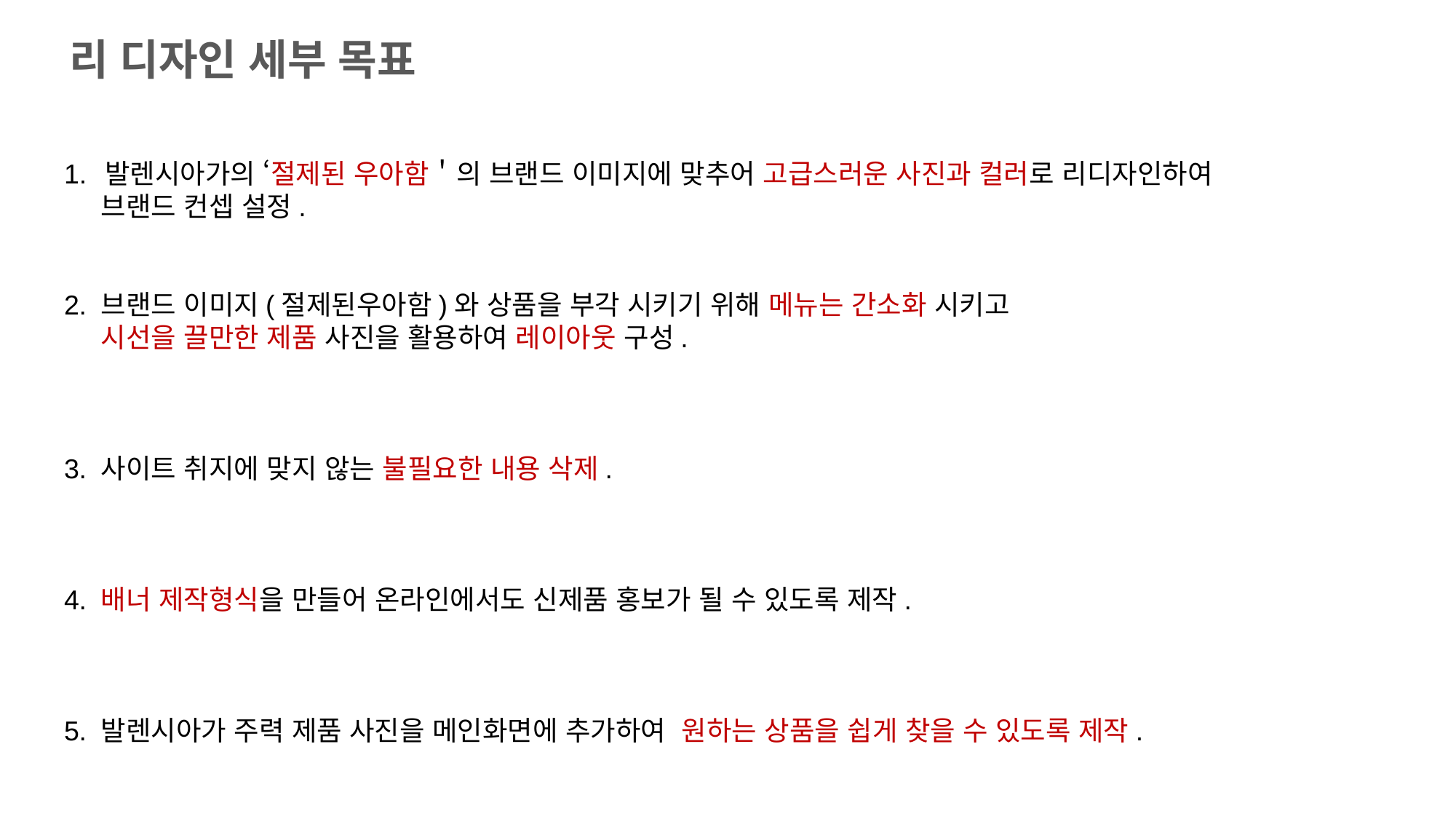

리 디자인 세부 목표

발렌시아가의 ‘절제된 우아함＇의 브랜드 이미지에 맞추어 고급스러운 사진과 컬러로 리디자인하여
    브랜드 컨셉 설정.

2. 브랜드 이미지(절제된우아함)와 상품을 부각 시키기 위해 메뉴는 간소화 시키고
    시선을 끌만한 제품 사진을 활용하여 레이아웃 구성.

3. 사이트 취지에 맞지 않는 불필요한 내용 삭제.

4. 배너 제작형식을 만들어 온라인에서도 신제품 홍보가 될 수 있도록 제작.

5. 발렌시아가 주력 제품 사진을 메인화면에 추가하여  원하는 상품을 쉽게 찾을 수 있도록 제작.